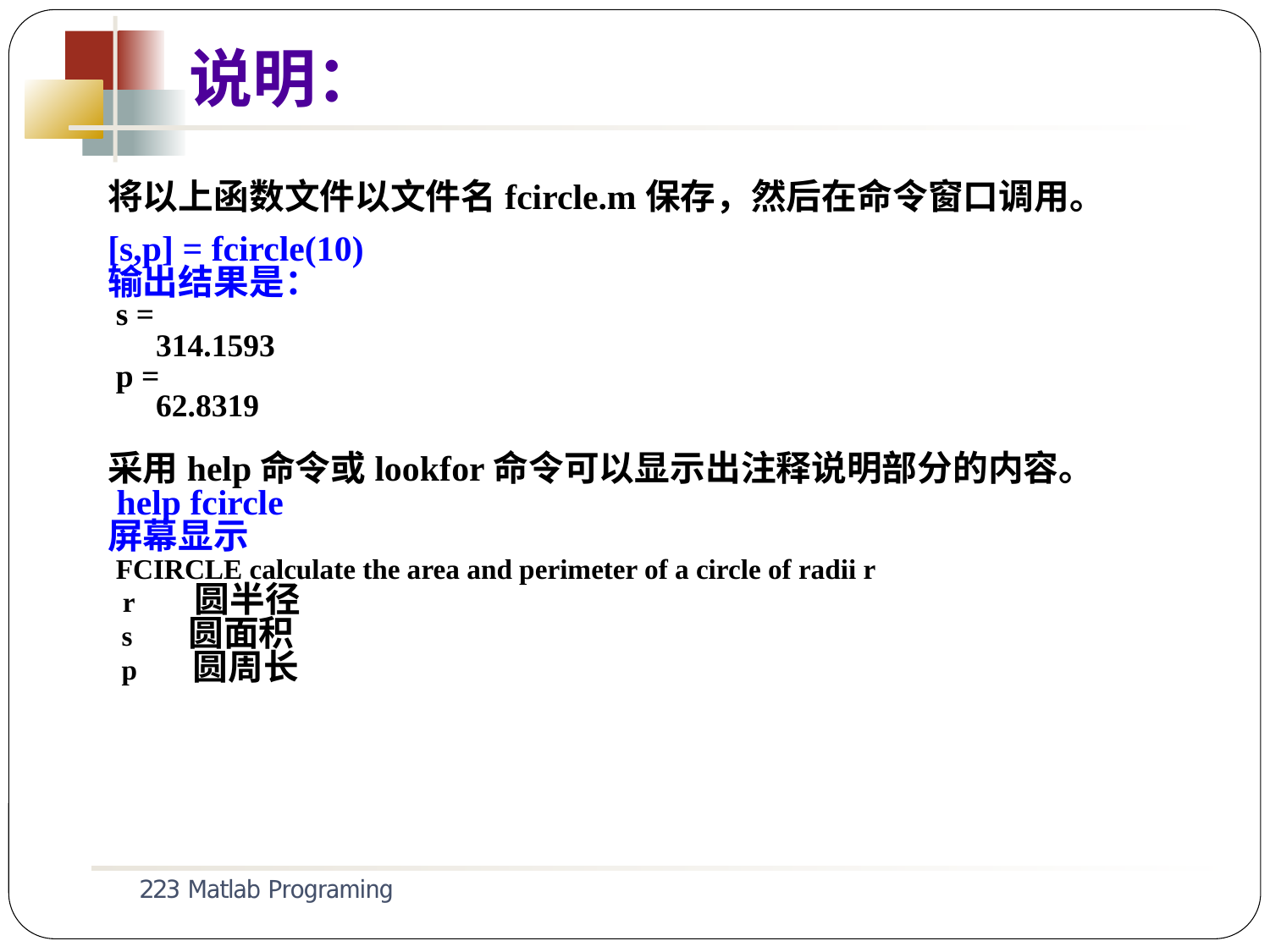

说明：
将以上函数文件以文件名fcircle.m保存，然后在命令窗口调用。
[s,p] = fcircle(10)
输出结果是：
 s =
      314.1593
 p =
      62.8319

采用help命令或lookfor命令可以显示出注释说明部分的内容。
 help fcircle
屏幕显示
 FCIRCLE calculate the area and perimeter of a circle of radii r
  r       圆半径
  s       圆面积
  p       圆周长

223 Matlab Programing